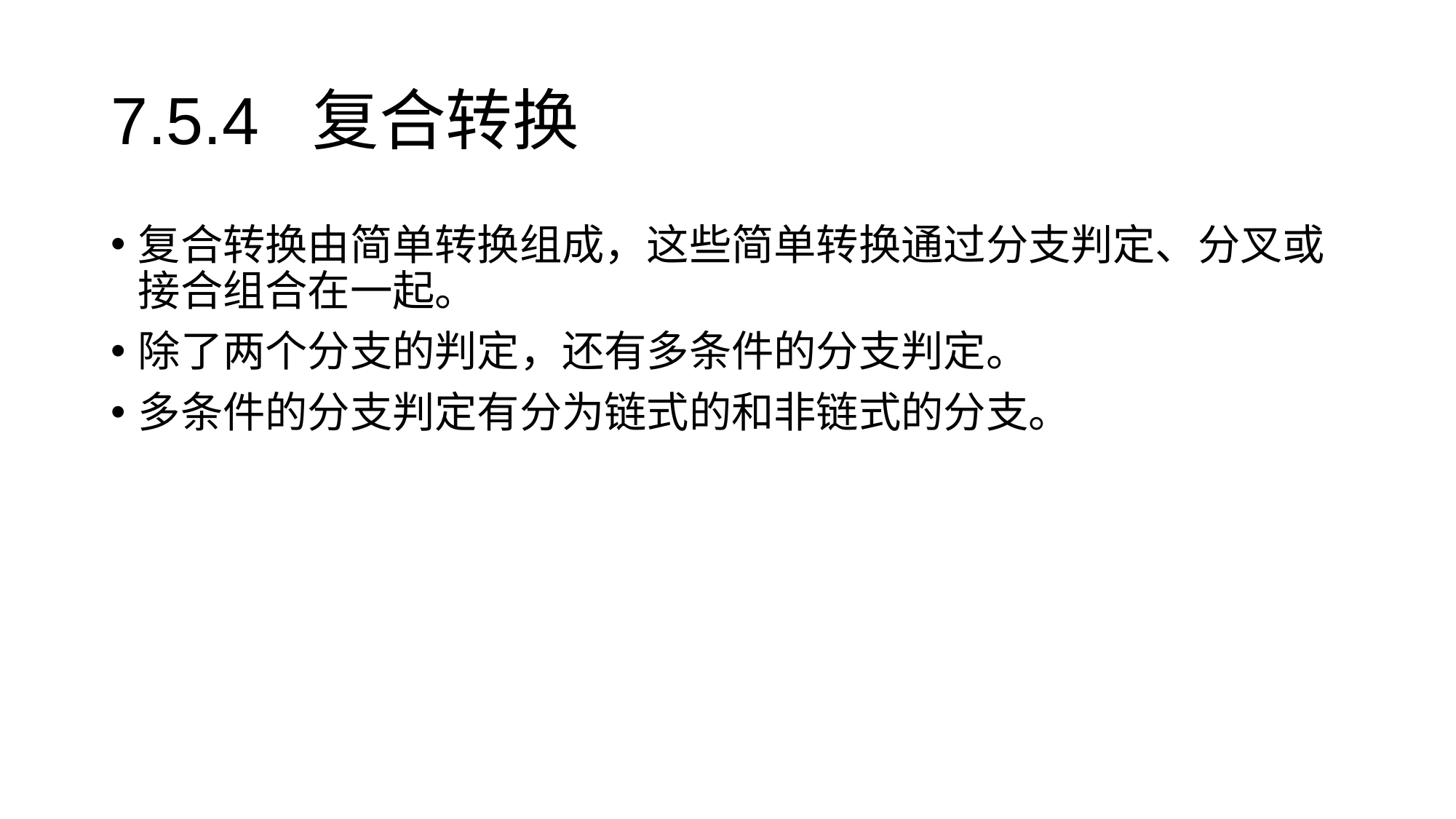

# 7.5.4  复合转换
复合转换由简单转换组成，这些简单转换通过分支判定、分叉或接合组合在一起。
除了两个分支的判定，还有多条件的分支判定。
多条件的分支判定有分为链式的和非链式的分支。